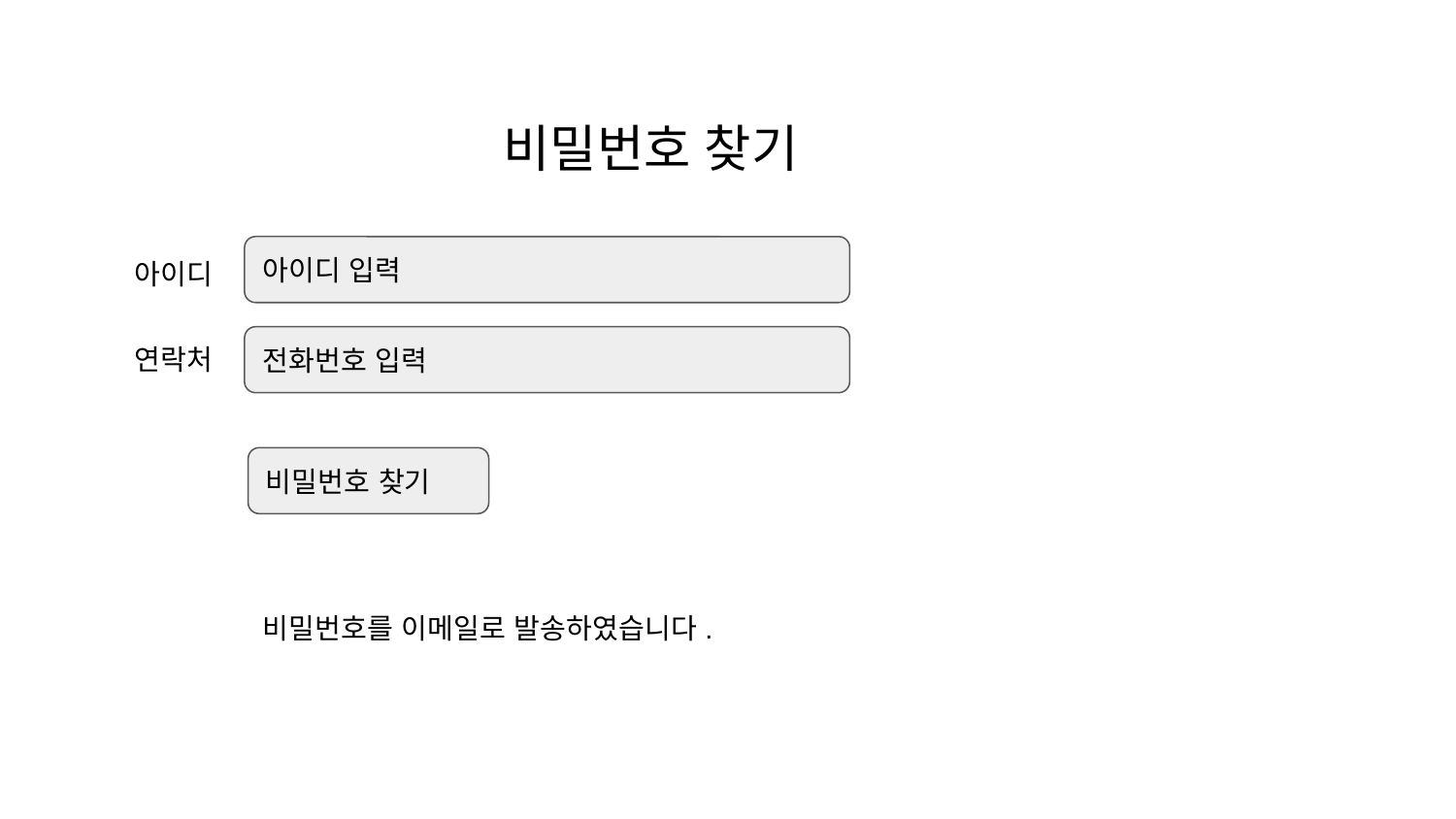

# 비밀번호 찾기
아이디 입력
아이디
전화번호 입력
연락처
비밀번호 찾기
비밀번호를 이메일로 발송하였습니다.